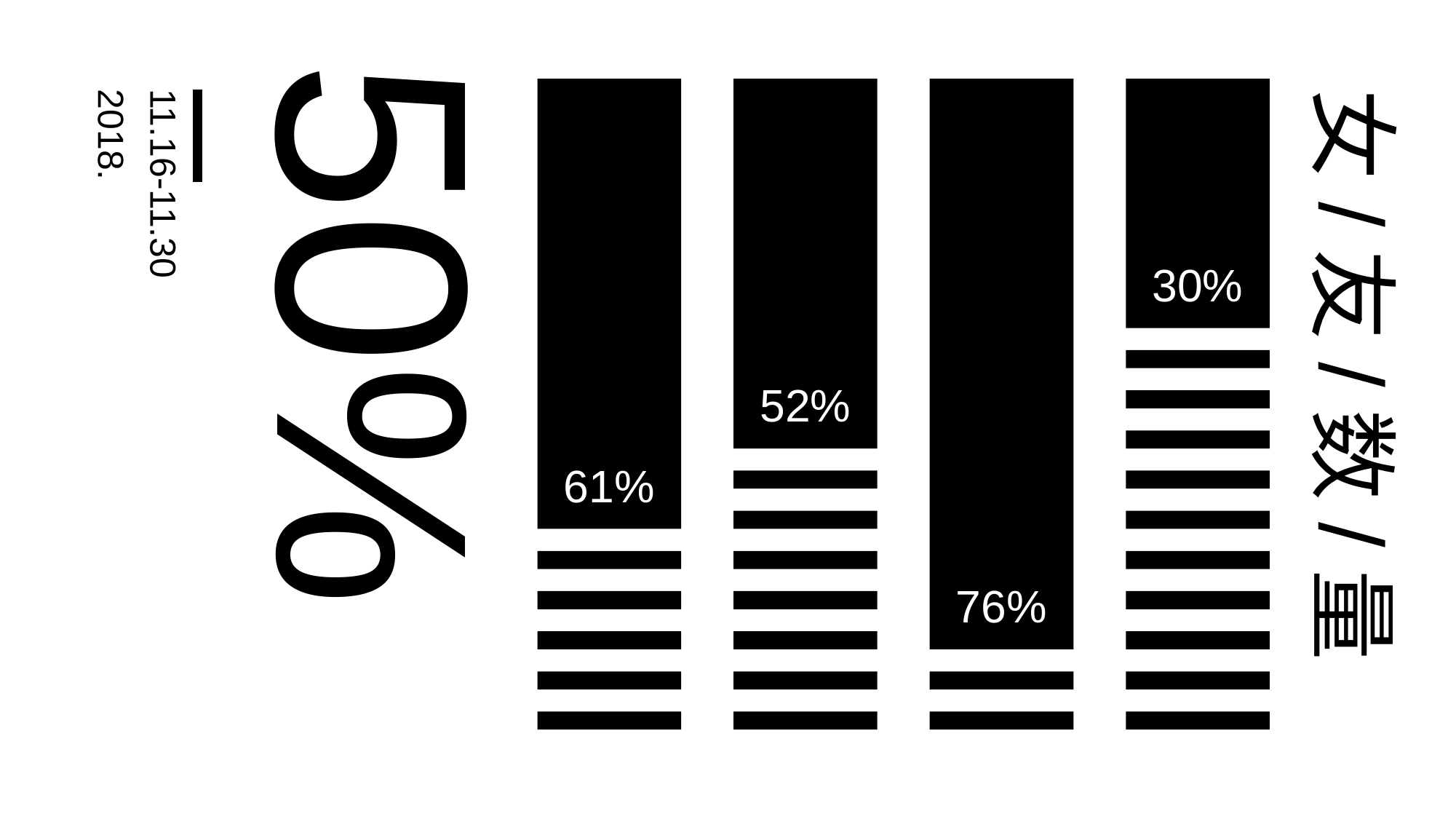

50%
2018.
11.16-11.30

30%

女/友/数/量
52%

61%

76%